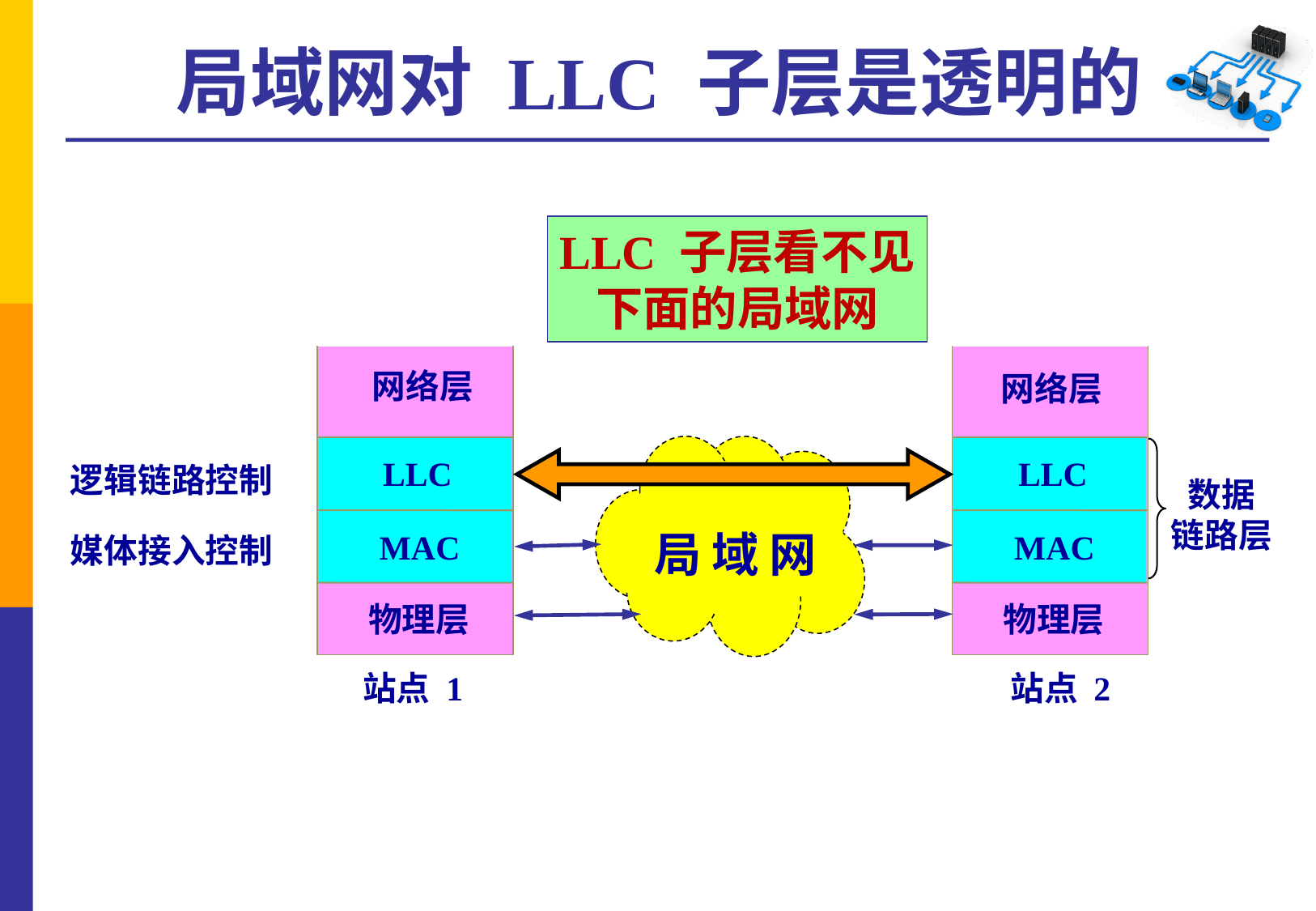

# 局域网对 LLC 子层是透明的
LLC 子层看不见
下面的局域网

网络层
网络层

LLC
LLC

逻辑链路控制
数据
链路层

局 域 网
MAC
MAC
媒体接入控制

物理层
物理层

站点 1
站点 2